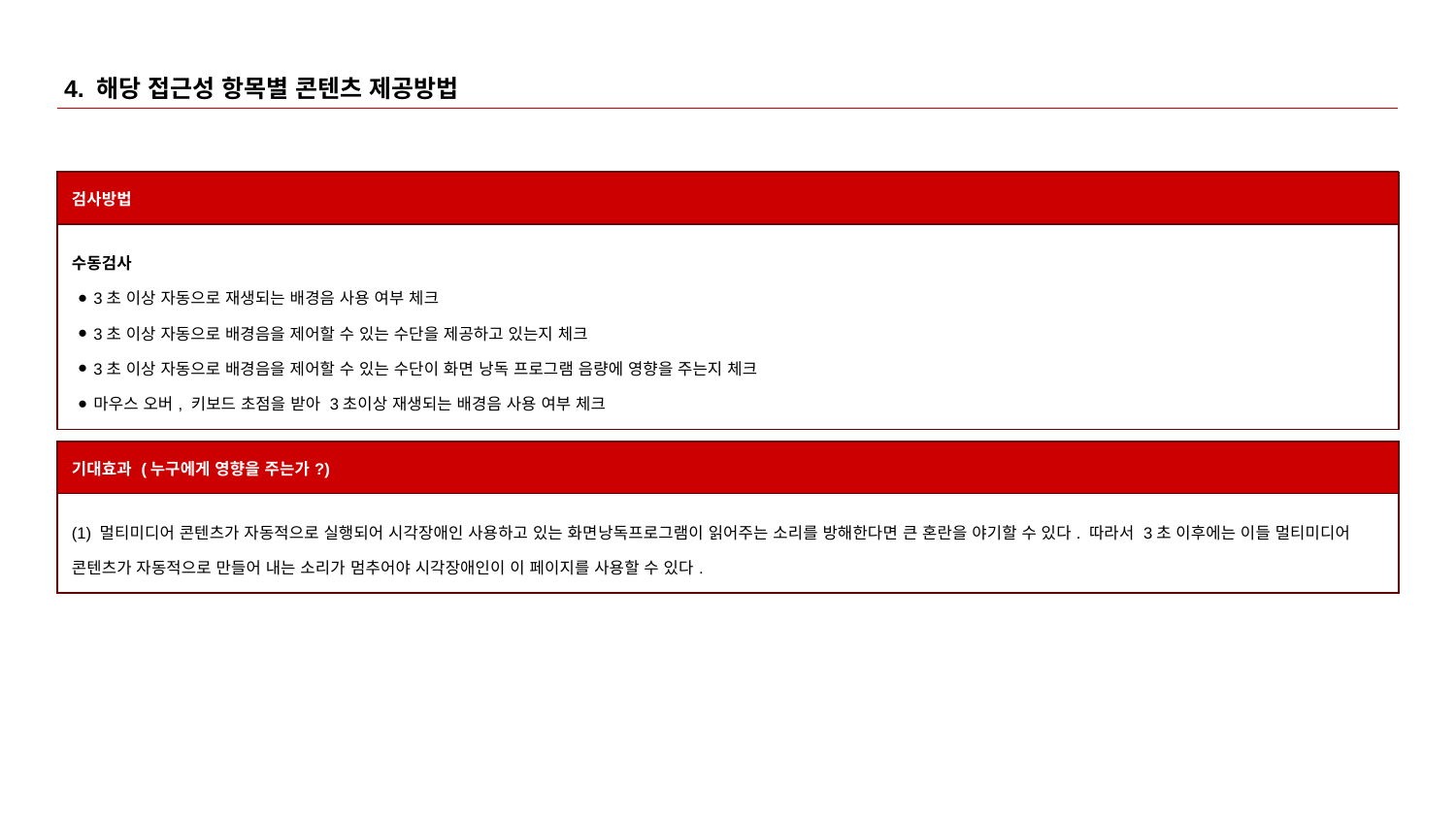

# 4. 해당 접근성 항목별 콘텐츠 제공방법
| 검사방법 |
| --- |
| 수동검사 3초 이상 자동으로 재생되는 배경음 사용 여부 체크 3초 이상 자동으로 배경음을 제어할 수 있는 수단을 제공하고 있는지 체크 3초 이상 자동으로 배경음을 제어할 수 있는 수단이 화면 낭독 프로그램 음량에 영향을 주는지 체크 마우스 오버, 키보드 초점을 받아 3초이상 재생되는 배경음 사용 여부 체크 |
| 기대효과 (누구에게 영향을 주는가?) |
| --- |
| (1) 멀티미디어 콘텐츠가 자동적으로 실행되어 시각장애인 사용하고 있는 화면낭독프로그램이 읽어주는 소리를 방해한다면 큰 혼란을 야기할 수 있다. 따라서 3초 이후에는 이들 멀티미디어 콘텐츠가 자동적으로 만들어 내는 소리가 멈추어야 시각장애인이 이 페이지를 사용할 수 있다. |